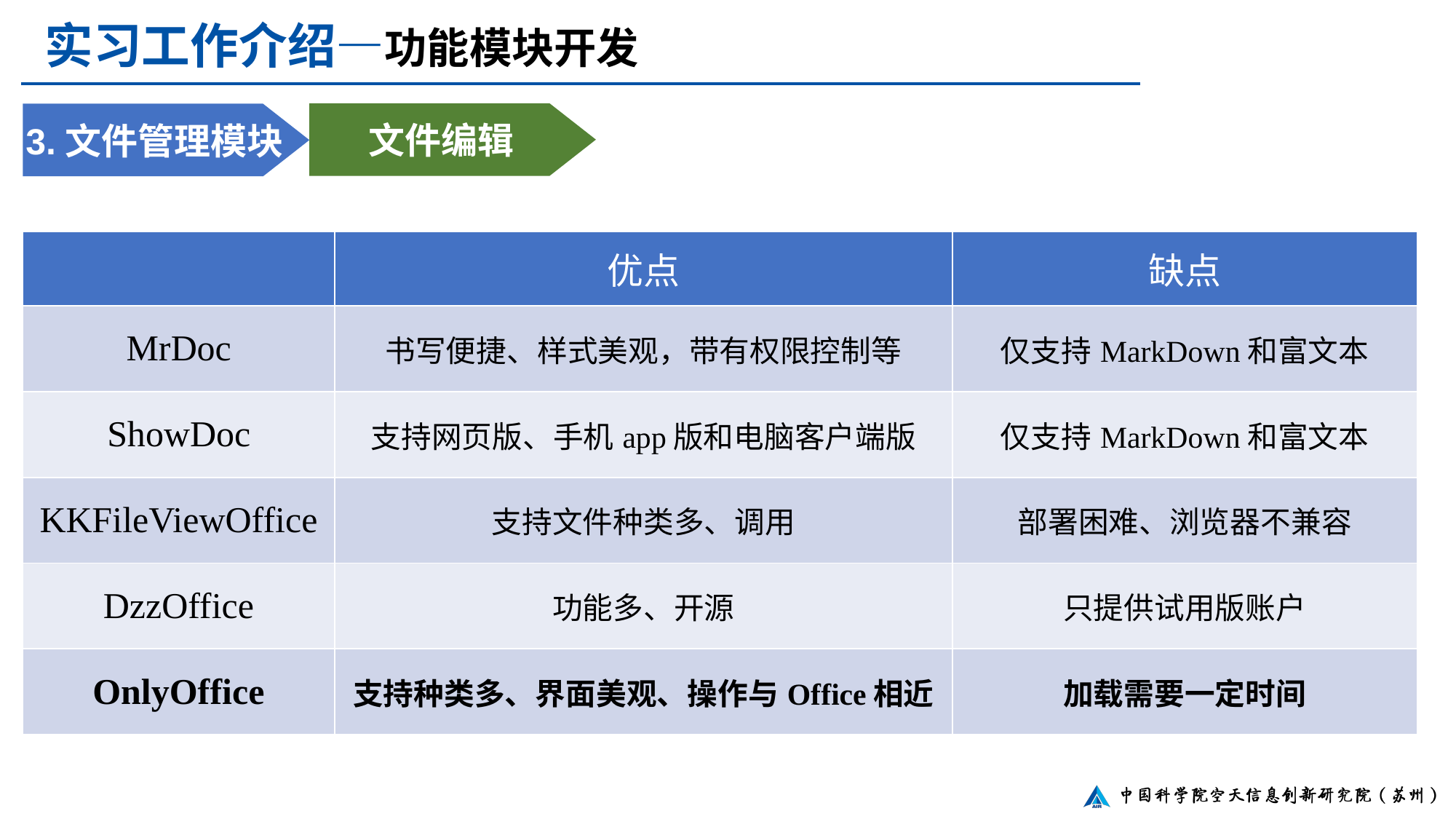

实习工作介绍—功能模块开发

文件编辑
3.文件管理模块
|  | 优点 | 缺点 |
| --- | --- | --- |
| MrDoc | 书写便捷、样式美观，带有权限控制等 | 仅支持MarkDown和富文本 |
| ShowDoc | 支持网页版、手机app版和电脑客户端版 | 仅支持MarkDown和富文本 |
| KKFileViewOffice | 支持文件种类多、调用 | 部署困难、浏览器不兼容 |
| DzzOffice | 功能多、开源 | 只提供试用版账户 |
| OnlyOffice | 支持种类多、界面美观、操作与Office相近 | 加载需要一定时间 |